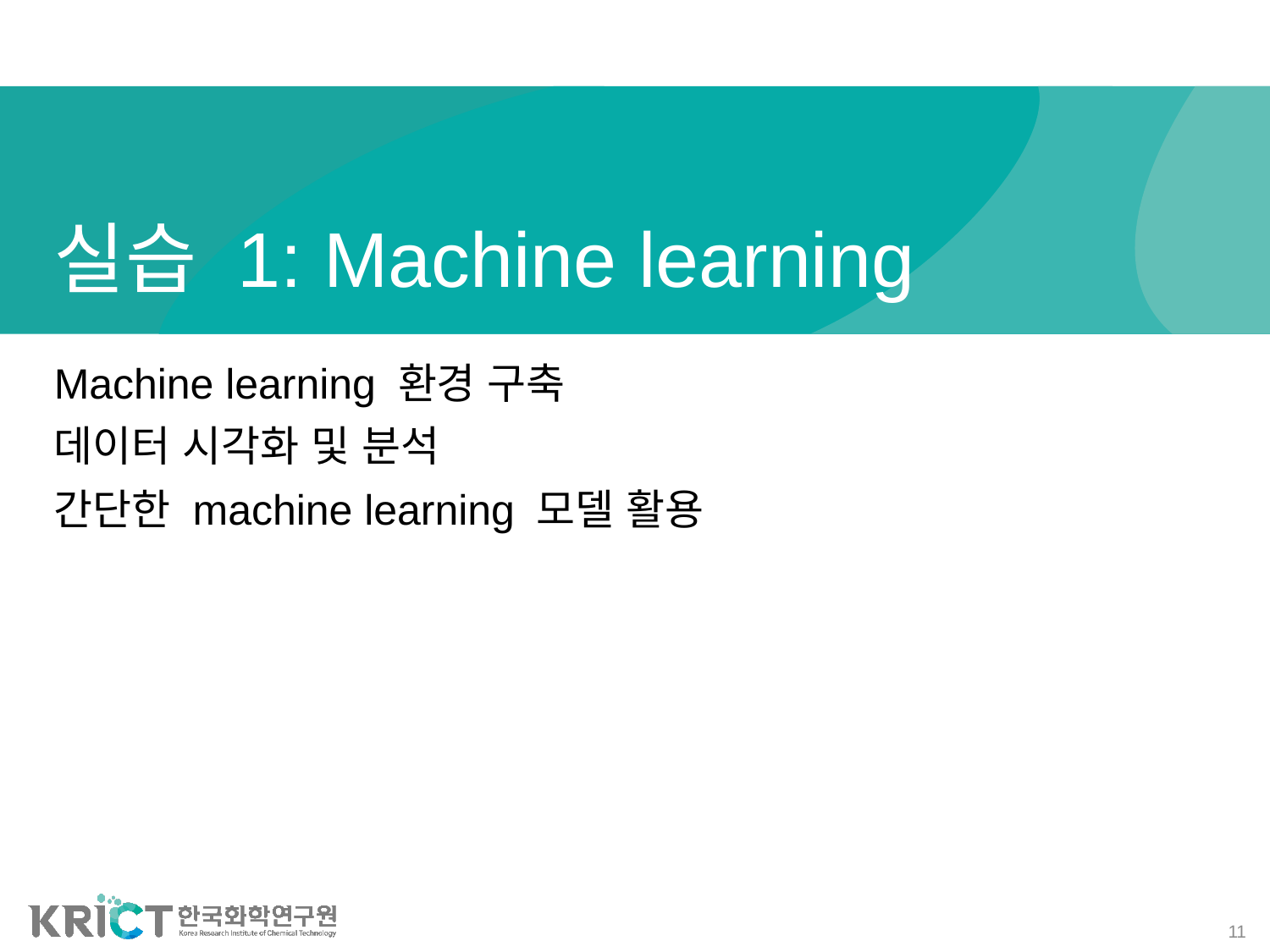

# 실습 1: Machine learning
Machine learning 환경 구축
데이터 시각화 및 분석
간단한 machine learning 모델 활용
11